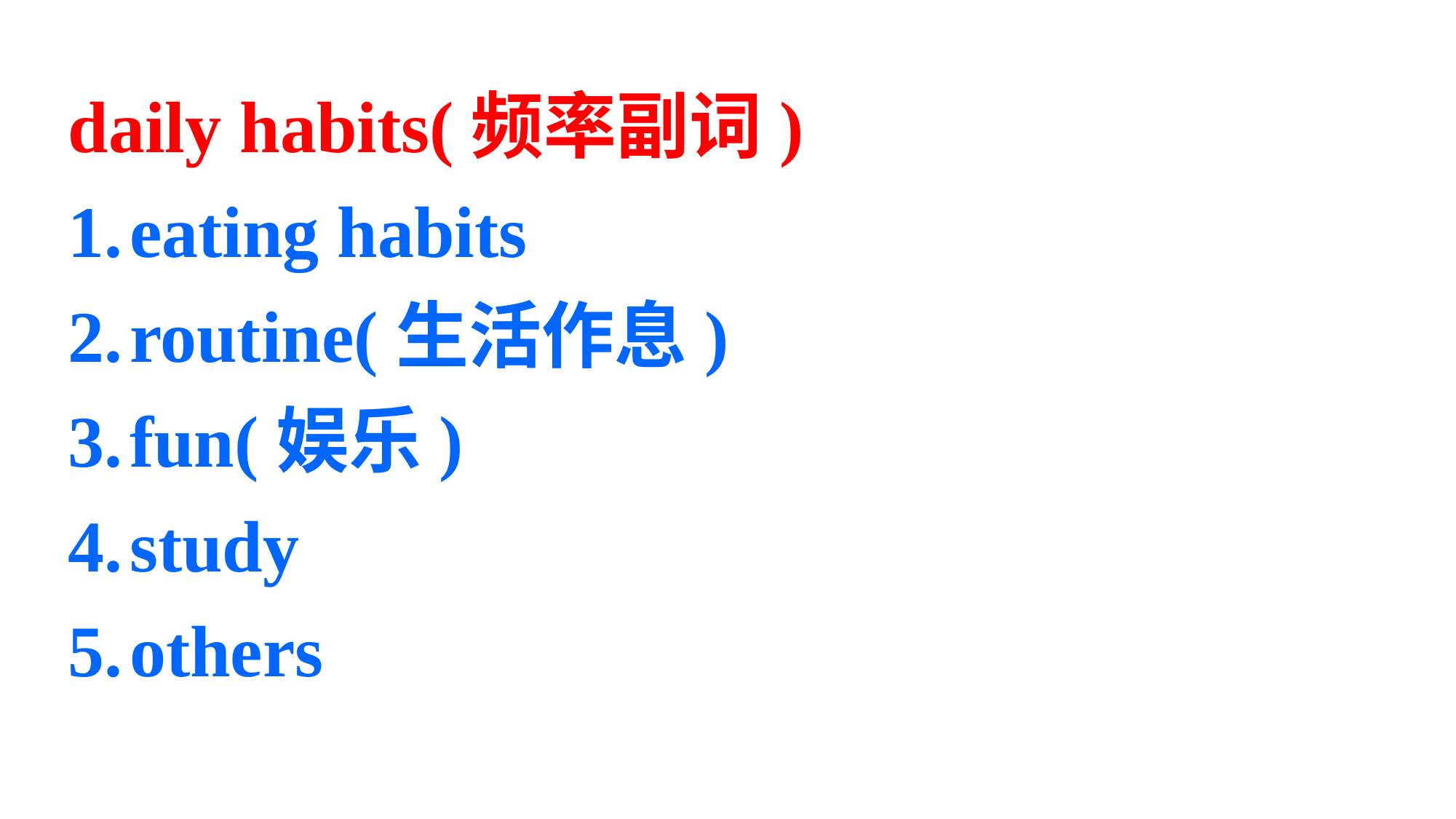

daily habits(频率副词)
eating habits
routine(生活作息)
fun(娱乐)
study
others